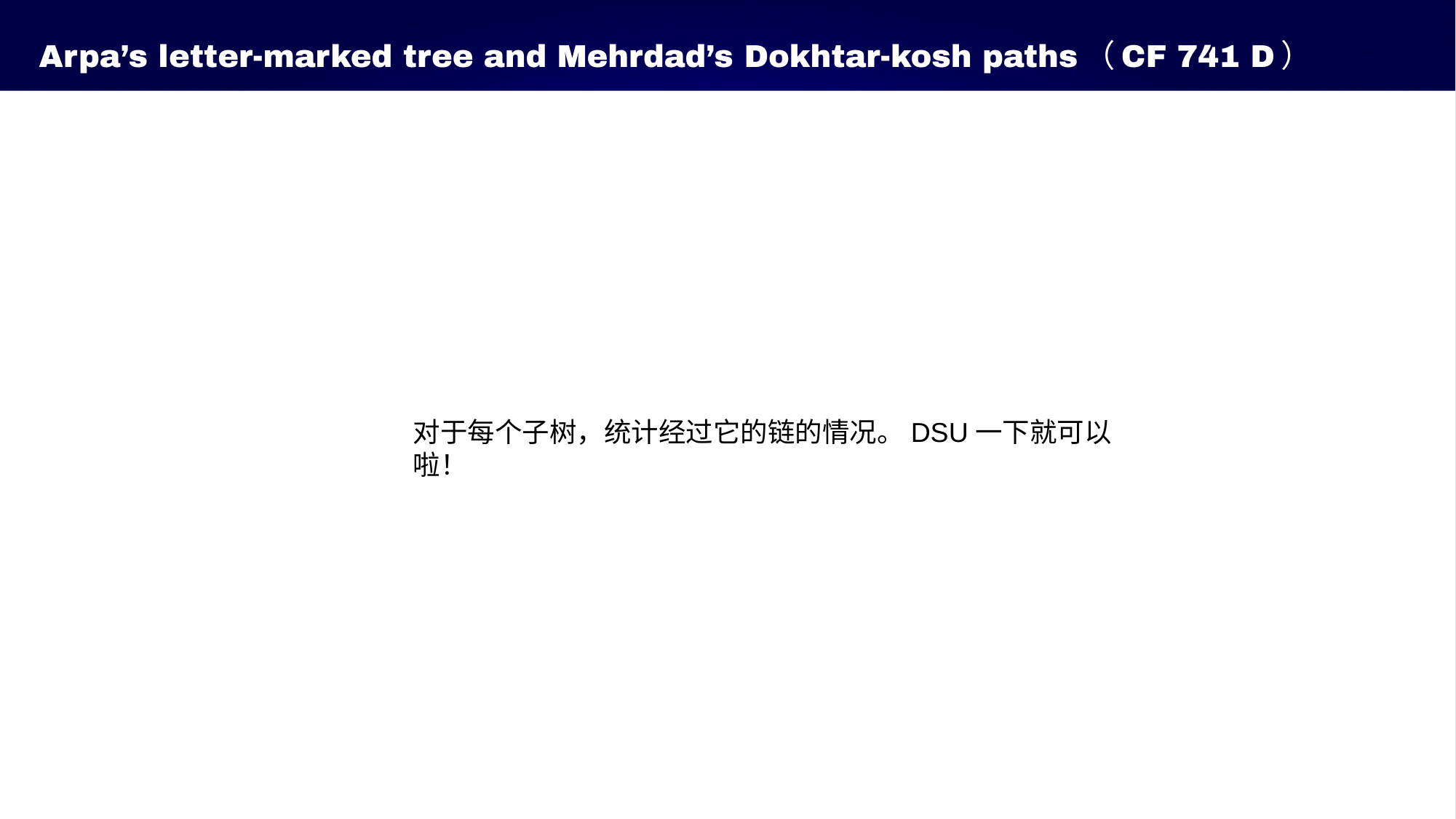

# Arpa’s letter-marked tree and Mehrdad’s Dokhtar-kosh paths（CF 741 D）
对于每个子树，统计经过它的链的情况。DSU一下就可以啦！